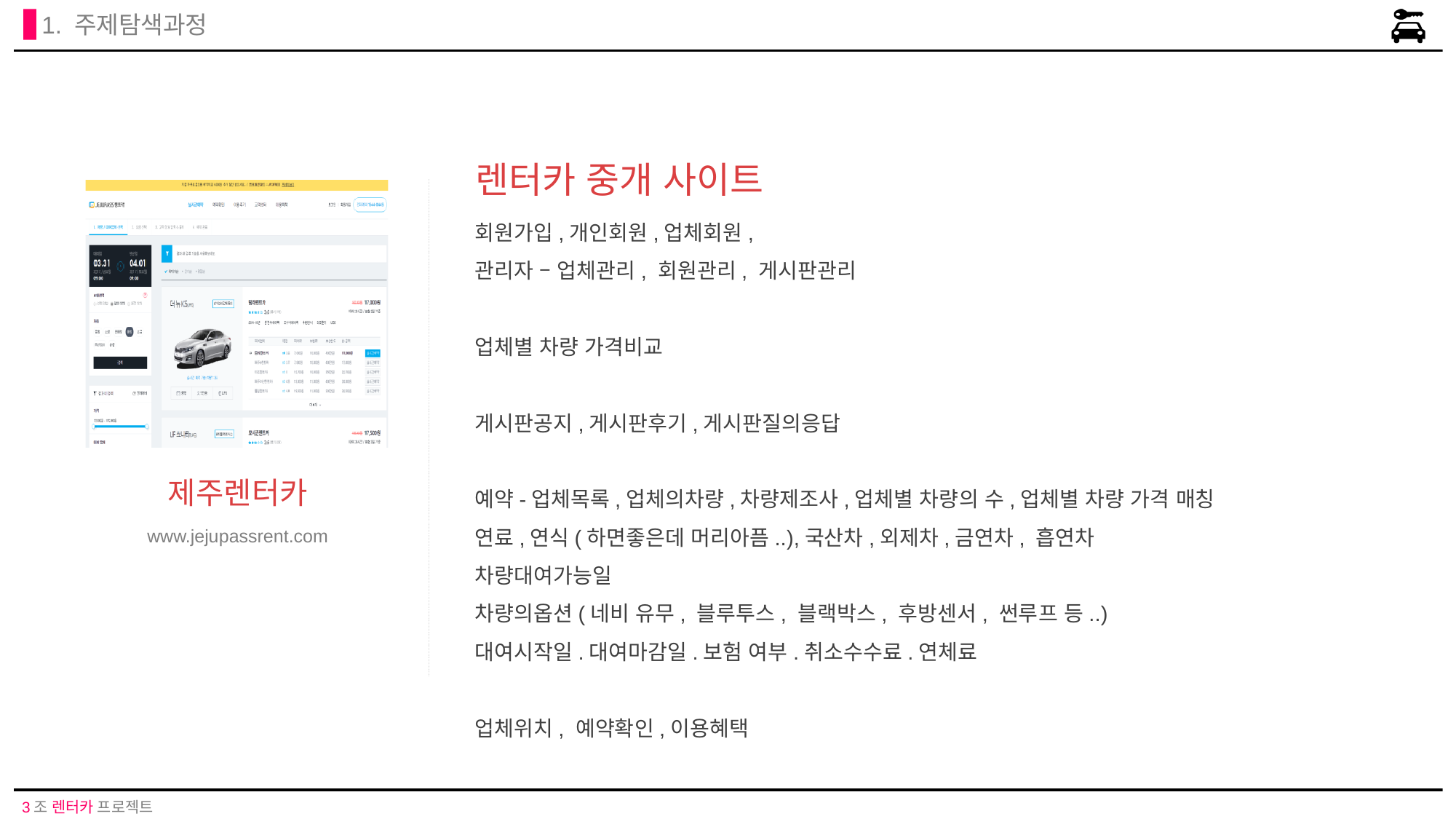

1. 주제탐색과정
렌터카 중개 사이트

제주렌터카
www.jejupassrent.com

회원가입,개인회원,업체회원,
관리자 – 업체관리, 회원관리, 게시판관리

업체별 차량 가격비교

게시판공지,게시판후기,게시판질의응답

예약-업체목록,업체의차량,차량제조사,업체별 차량의 수,업체별 차량 가격 매칭
연료,연식(하면좋은데 머리아픔..),국산차,외제차,금연차, 흡연차
차량대여가능일
차량의옵션(네비 유무, 블루투스, 블랙박스, 후방센서, 썬루프 등..)
대여시작일.대여마감일.보험 여부.취소수수료.연체료

업체위치, 예약확인,이용혜택